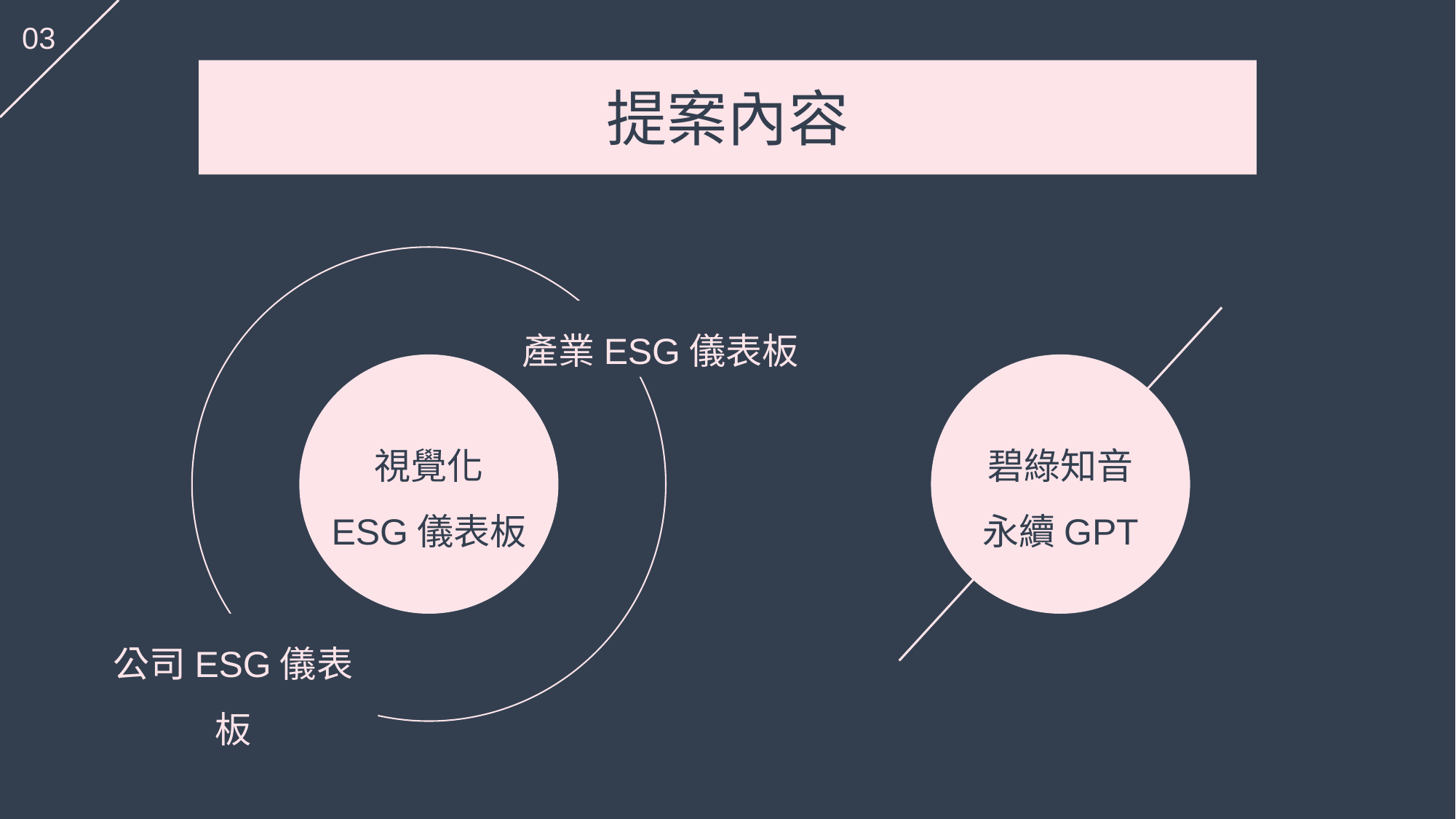

03

提案內容

產業ESG儀表板

視覺化
ESG儀表板
碧綠知音
永續GPT
公司ESG儀表板